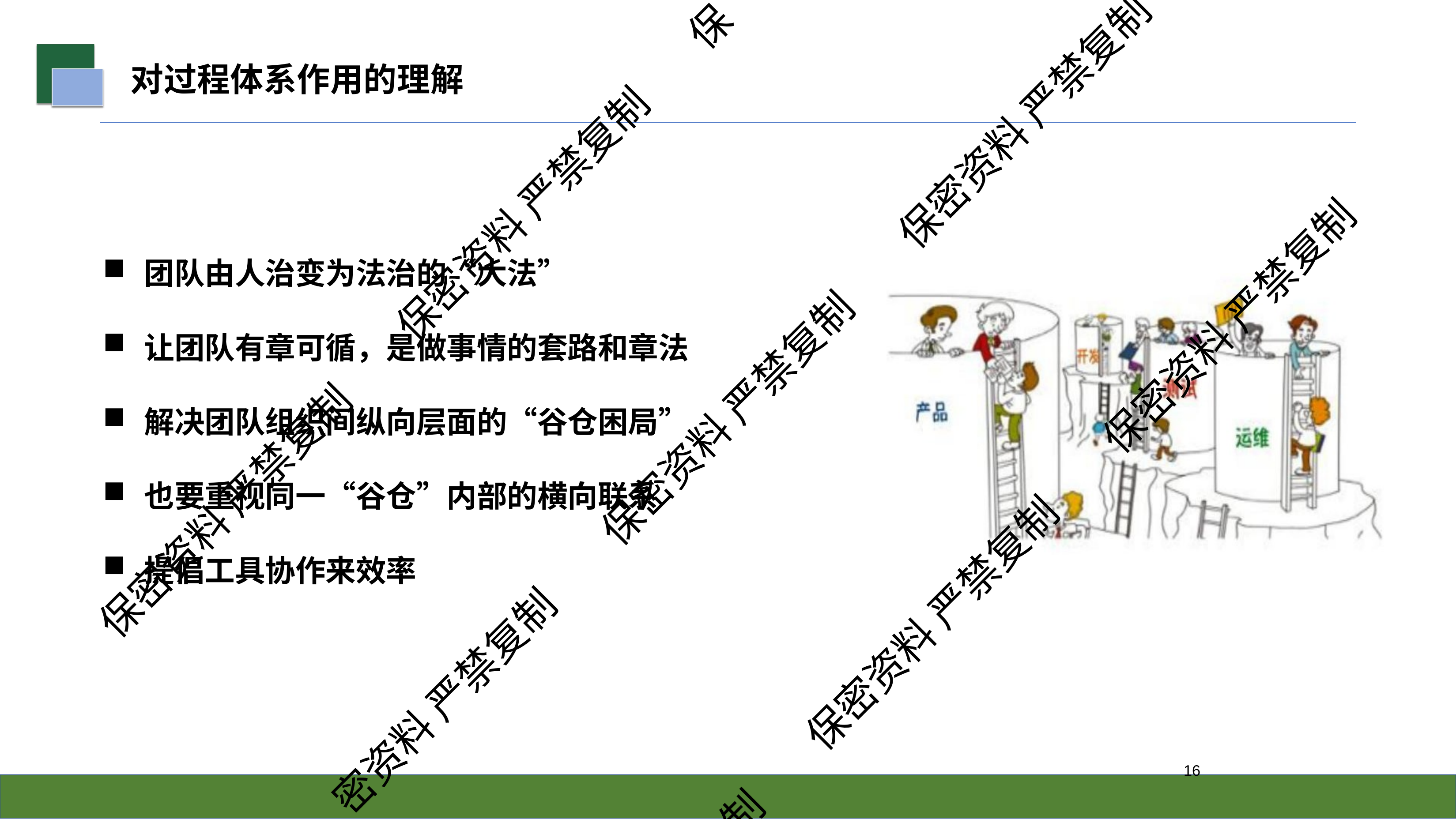

保
# 对过程体系作用的理解
保密资料 严禁复制
保密资料 严禁复制
团队由人治变为法治的“大法”

让团队有章可循，是做事情的套路和章法

解决团队组织间纵向层面的“谷仓困局”

也要重视同一“谷仓”内部的横向联系

提倡工具协作来效率

保密资料 严禁复制
保密资料 严禁复制
保密资料 严禁复制
保密资料 严禁复制
密资料 严禁复制
16
制